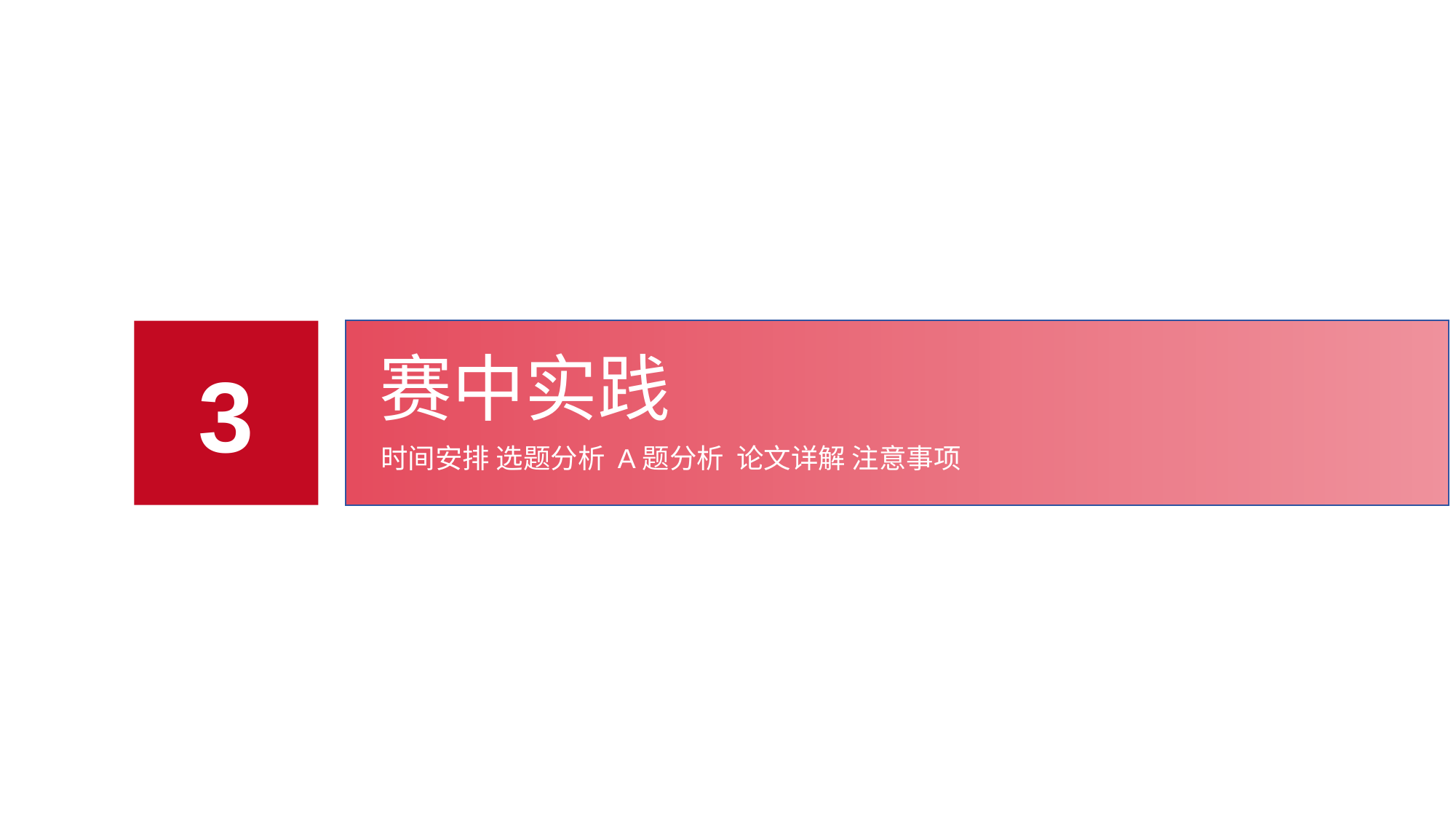

3
赛中实践
时间安排 选题分析 A题分析  论文详解 注意事项